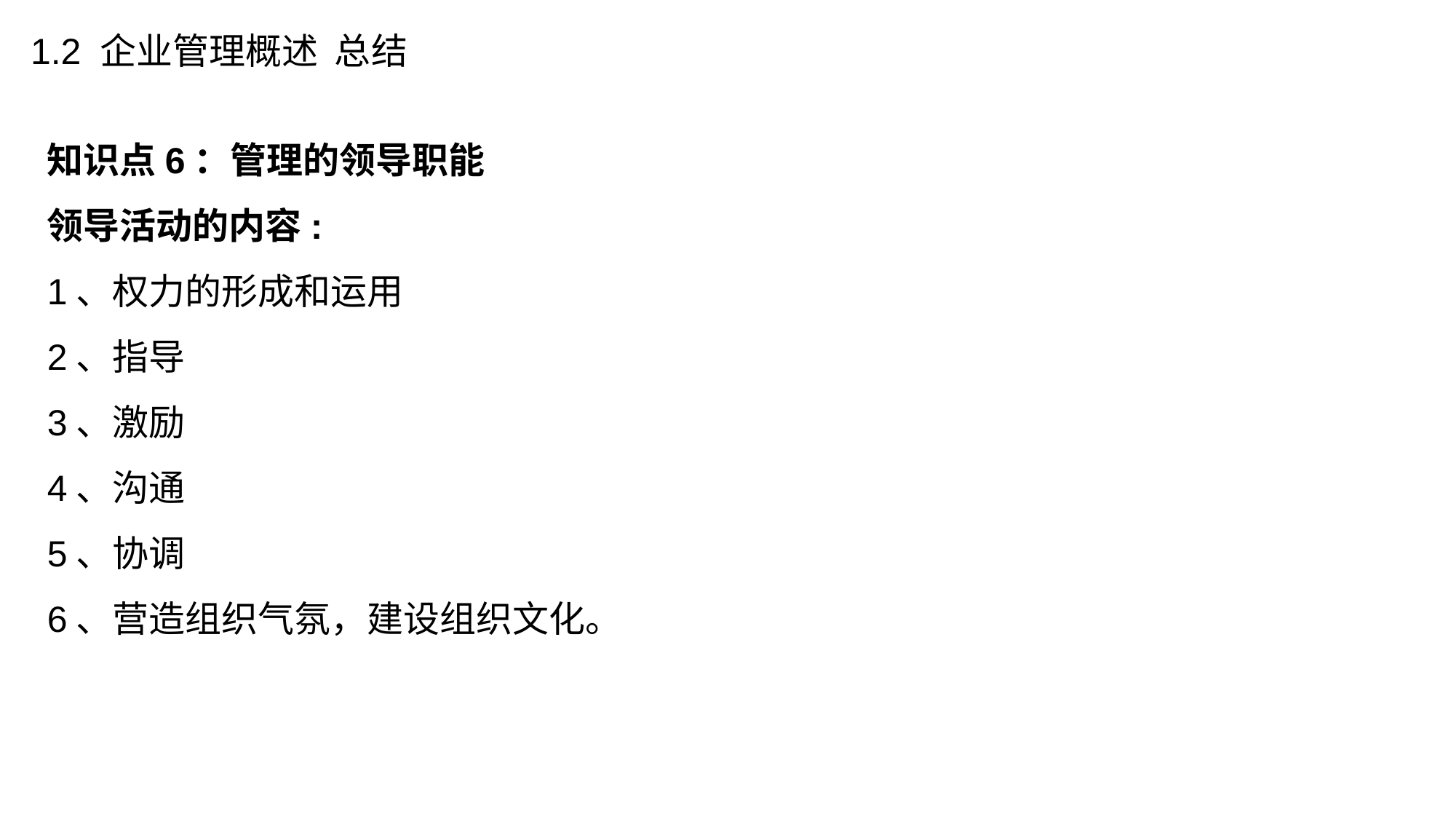

1.2 企业管理概述  总结
知识点6：管理的领导职能
领导活动的内容:
1、权力的形成和运用
2、指导
3、激励
4、沟通
5、协调
6、营造组织气氛，建设组织文化。